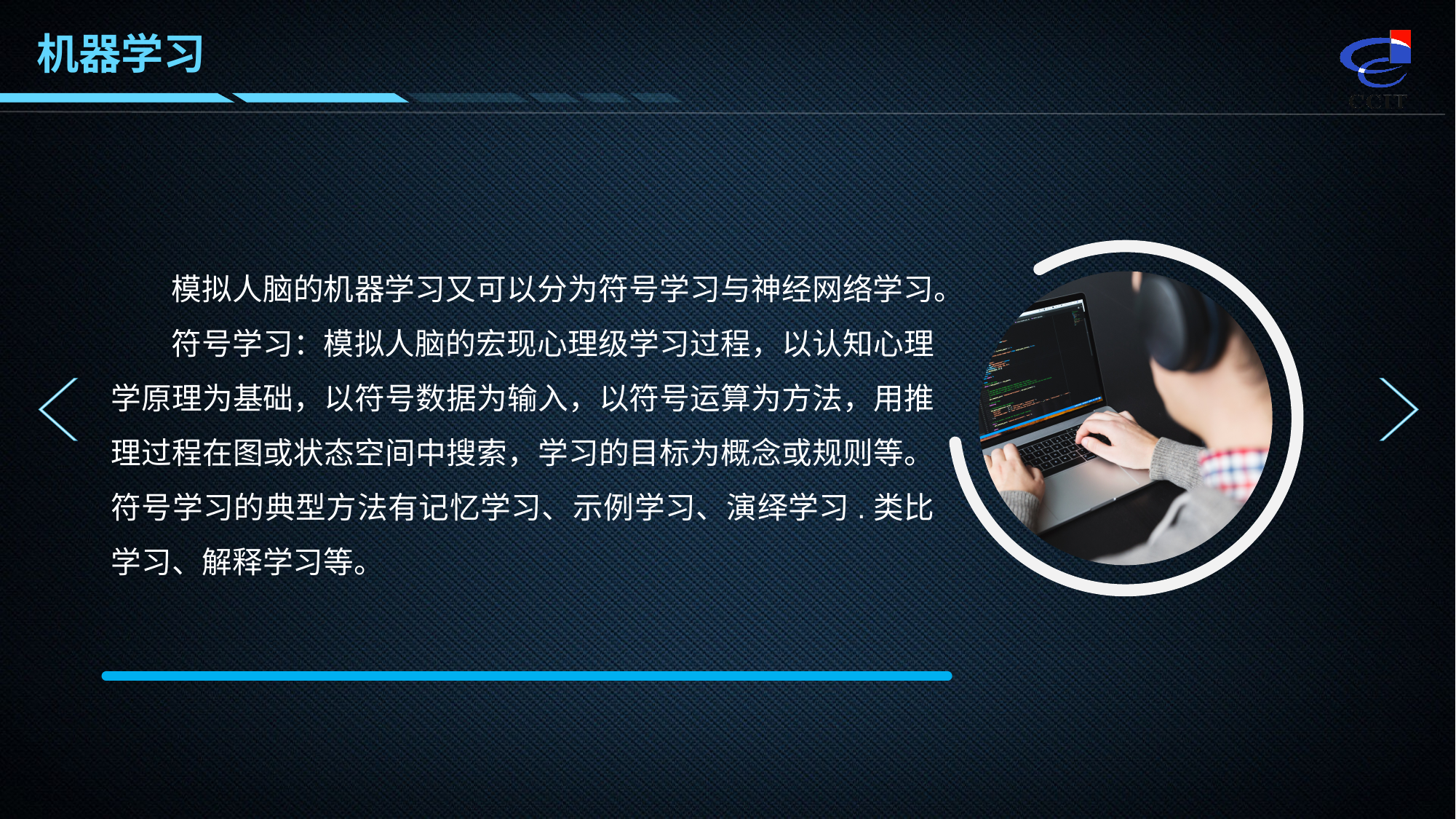

机器学习
模拟人脑的机器学习又可以分为符号学习与神经网络学习。
符号学习：模拟人脑的宏现心理级学习过程，以认知心理学原理为基础，以符号数据为输入，以符号运算为方法，用推理过程在图或状态空间中搜索，学习的目标为概念或规则等。符号学习的典型方法有记忆学习、示例学习、演绎学习.类比学习、解释学习等。